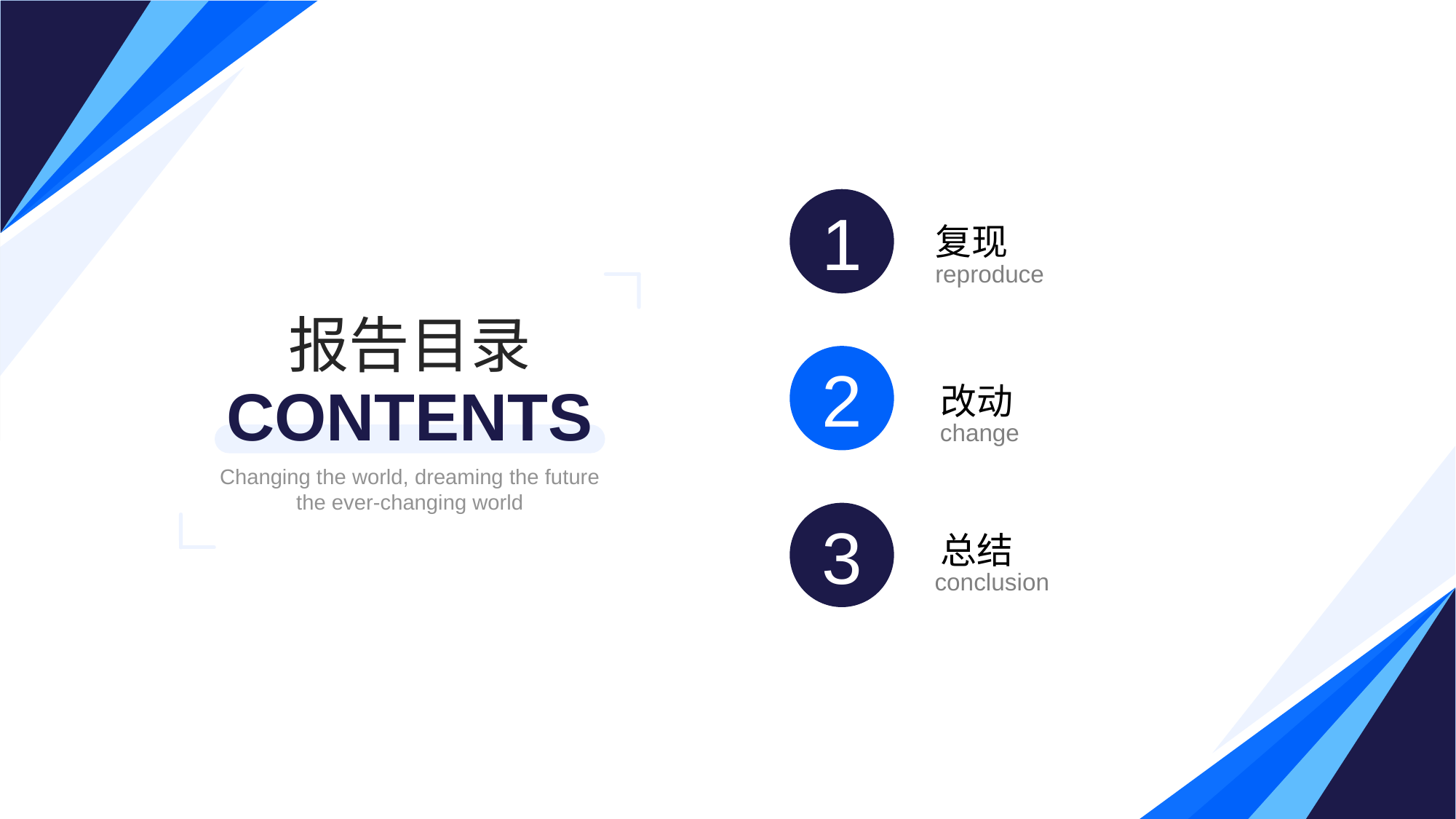

1
复现
2
改动
3
总结
conclusion
reproduce
报告目录
CONTENTS

Changing the world, dreaming the future
the ever-changing world
change